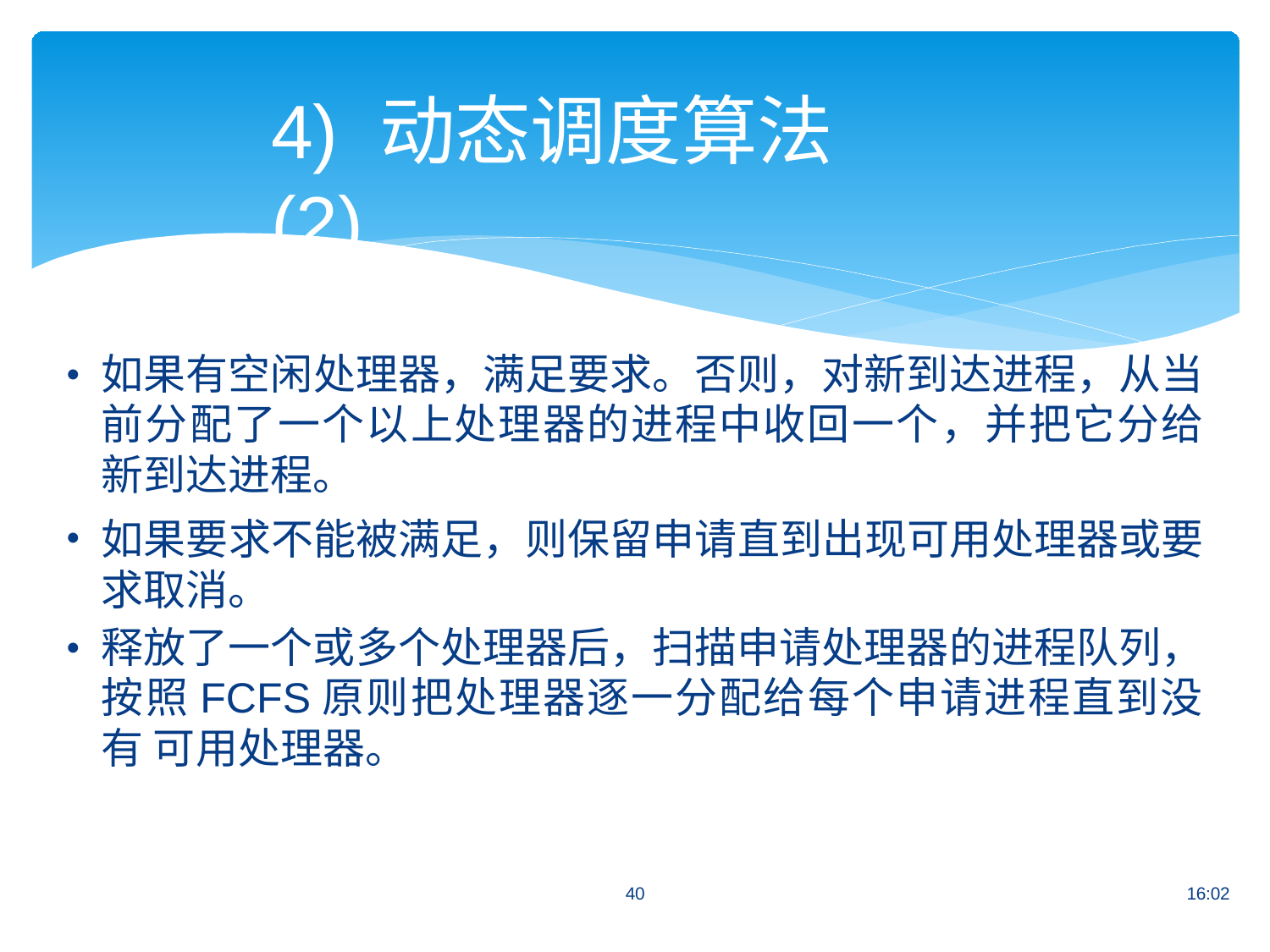

# 4)	动态调度算法(2)

如果有空闲处理器，满足要求。否则，对新到达进程，从当 前分配了一个以上处理器的进程中收回一个，并把它分给 新到达进程。
如果要求不能被满足，则保留申请直到出现可用处理器或要 求取消。
释放了一个或多个处理器后，扫描申请处理器的进程队列， 按照FCFS原则把处理器逐一分配给每个申请进程直到没有 可用处理器。
40
16:02